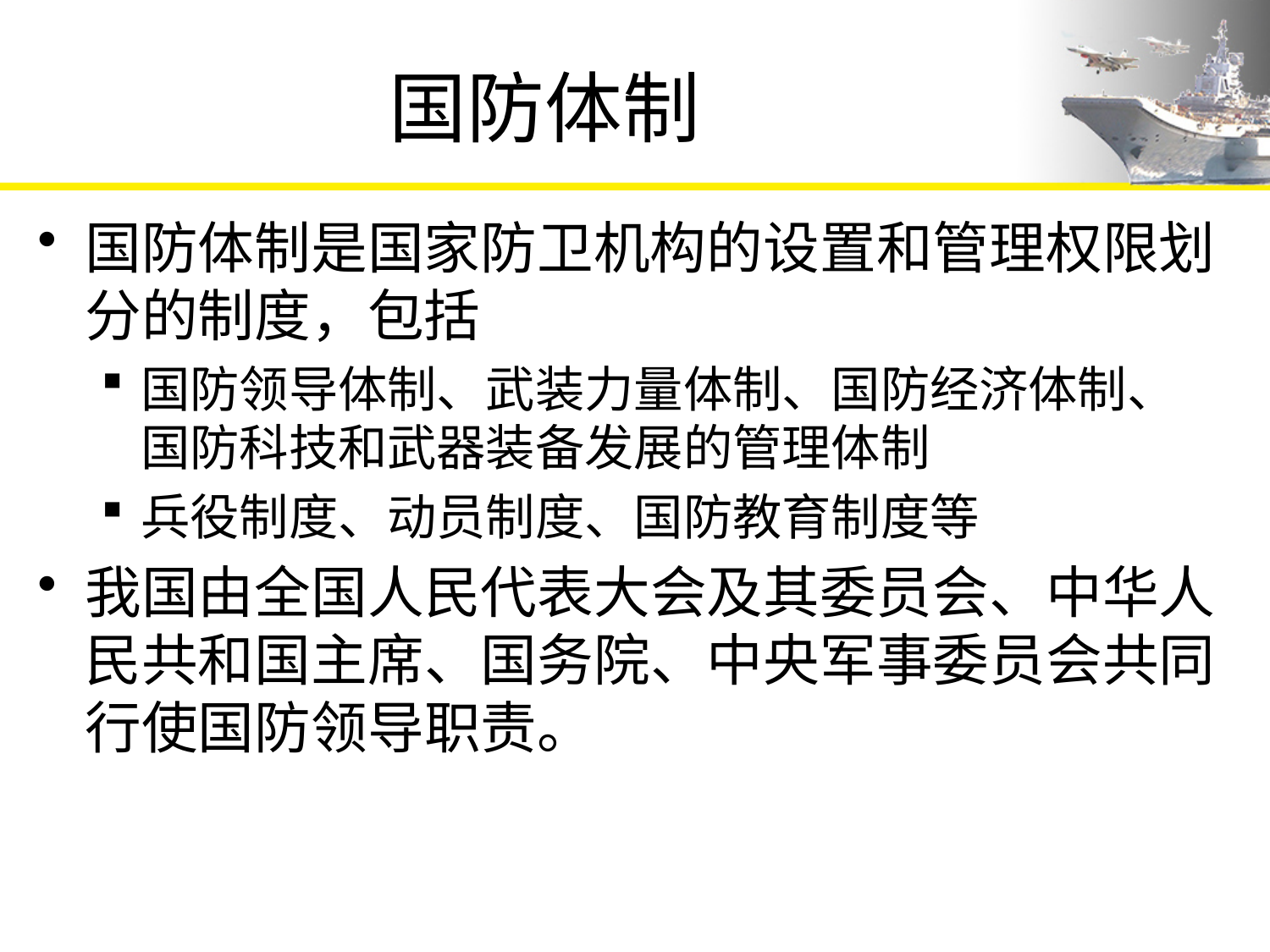

# 国防体制
国防体制是国家防卫机构的设置和管理权限划分的制度，包括
国防领导体制、武装力量体制、国防经济体制、国防科技和武器装备发展的管理体制
兵役制度、动员制度、国防教育制度等
我国由全国人民代表大会及其委员会、中华人民共和国主席、国务院、中央军事委员会共同行使国防领导职责。